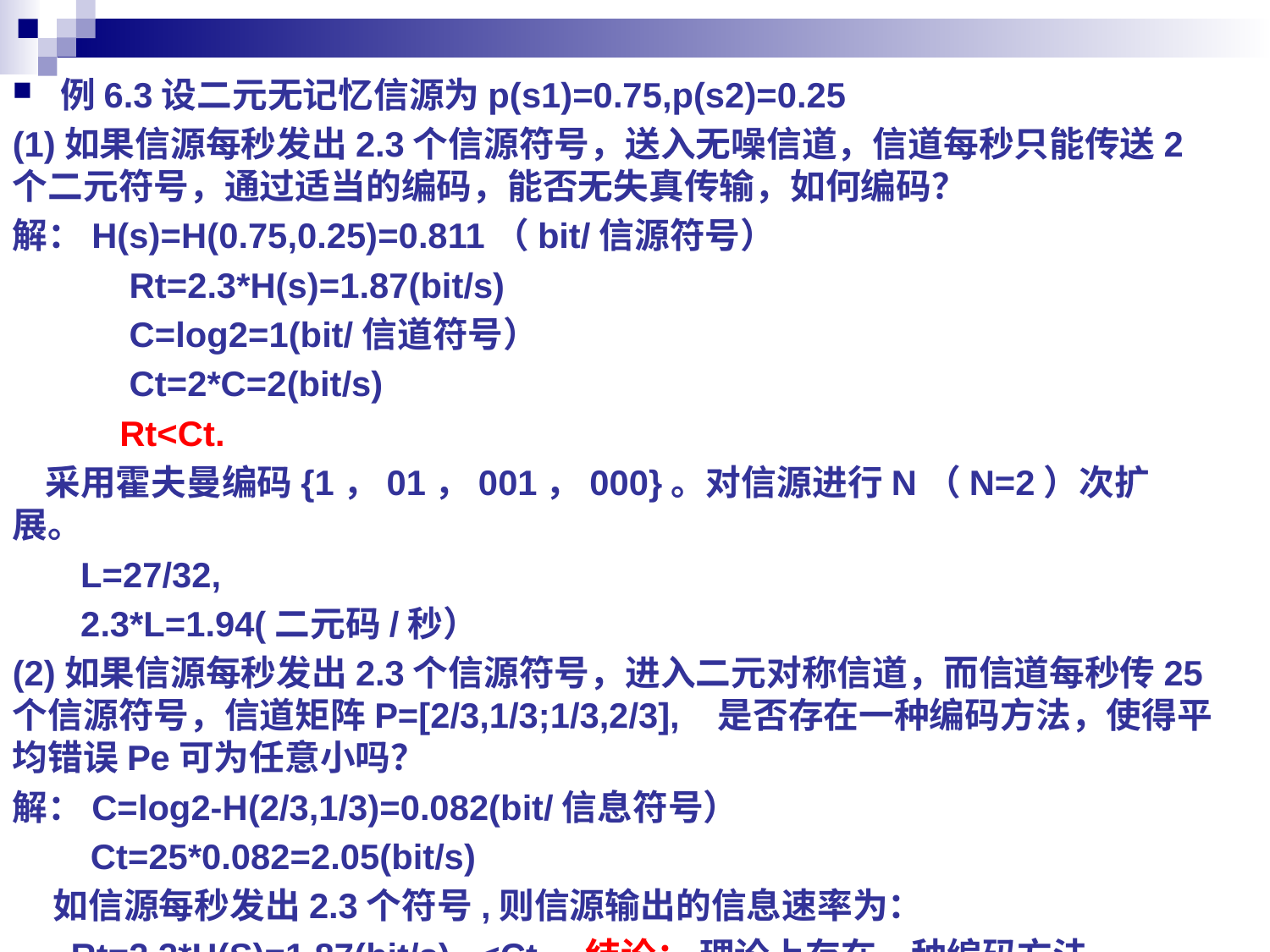

#
例6.3设二元无记忆信源为p(s1)=0.75,p(s2)=0.25
(1)如果信源每秒发出2.3个信源符号，送入无噪信道，信道每秒只能传送2个二元符号，通过适当的编码，能否无失真传输，如何编码？
解：H(s)=H(0.75,0.25)=0.811（bit/信源符号）
            Rt=2.3*H(s)=1.87(bit/s)
            C=log2=1(bit/信道符号）
            Ct=2*C=2(bit/s)
           Rt<Ct.
   采用霍夫曼编码{1，01，001，000}。对信源进行N（N=2）次扩展。
       L=27/32,
       2.3*L=1.94(二元码/秒）
(2)如果信源每秒发出2.3个信源符号，进入二元对称信道，而信道每秒传25个信源符号，信道矩阵P=[2/3,1/3;1/3,2/3],   是否存在一种编码方法，使得平均错误Pe可为任意小吗？
解：C=log2-H(2/3,1/3)=0.082(bit/信息符号）
        Ct=25*0.082=2.05(bit/s)
    如信源每秒发出2.3个符号,则信源输出的信息速率为：
      Rt=2.3*H(S)=1.87(bit/s)   <Ct    结论： 理论上存在一种编码方法